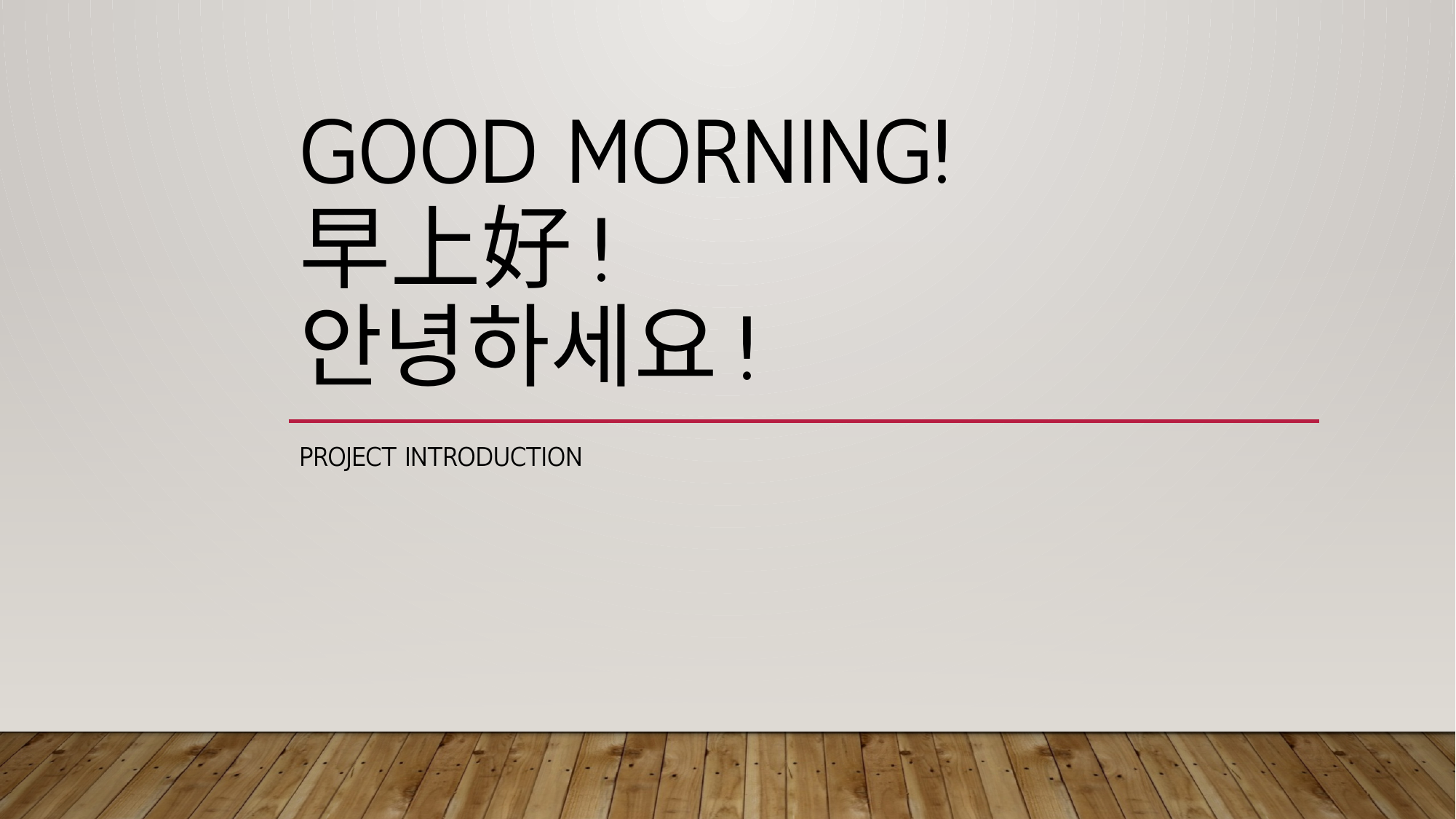

# Good Morning! 早上好! 안녕하세요!
Project Introduction